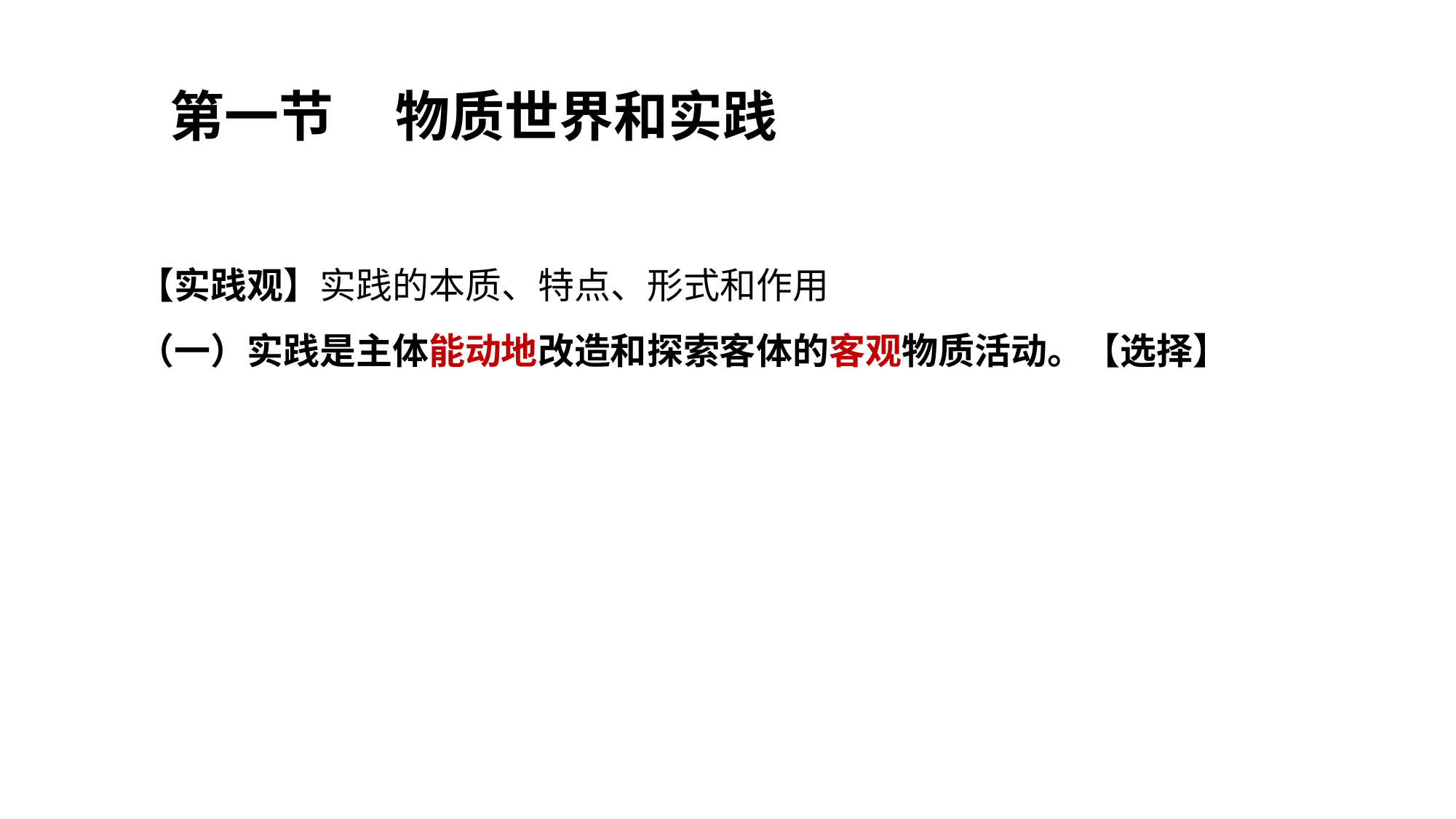

第一节     物质世界和实践

第一章
【实践观】实践的本质、特点、形式和作用
（一）实践是主体能动地改造和探索客体的客观物质活动。【选择】